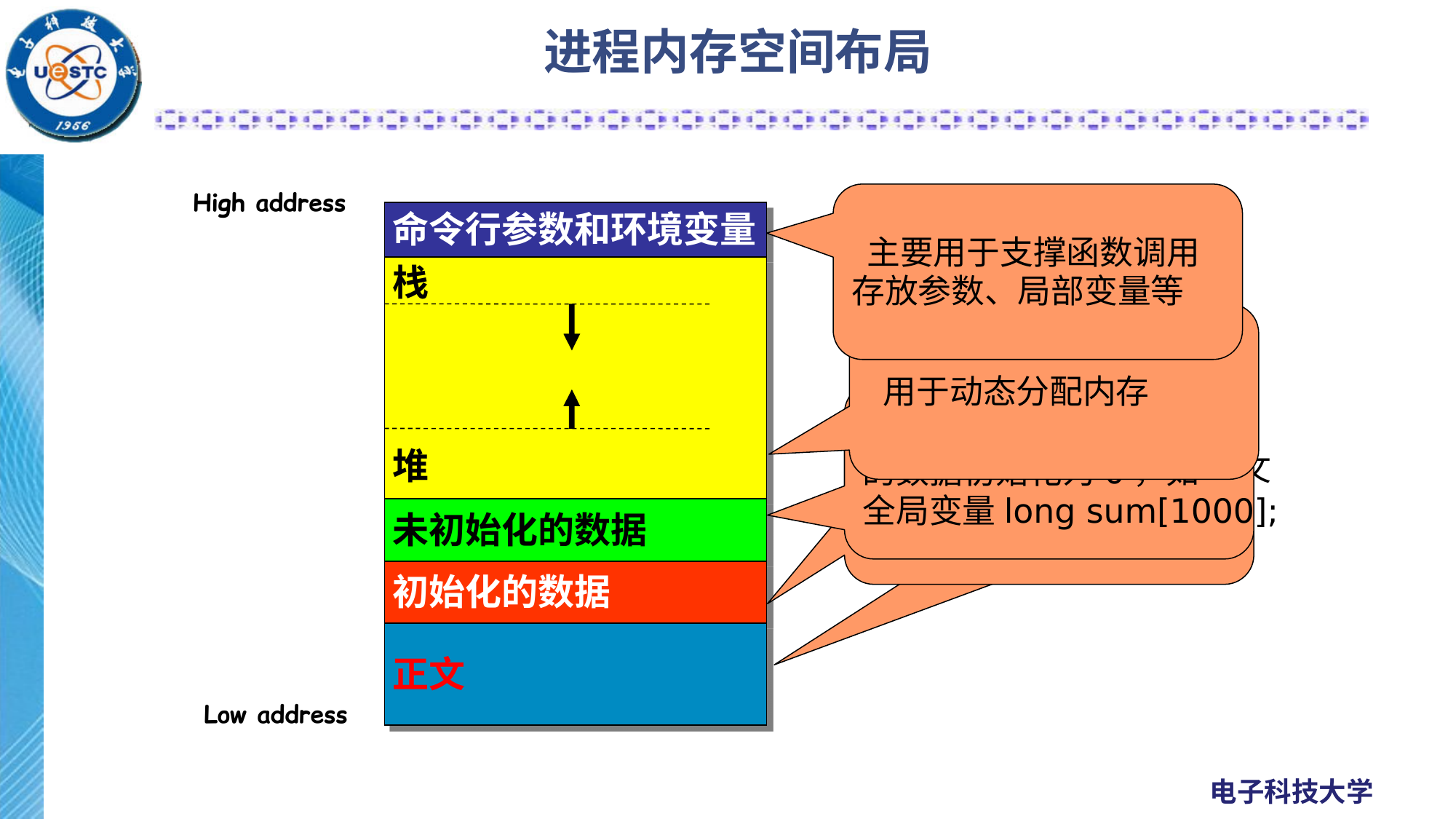

# 进程内存空间布局
High address
 主要用于支撑函数调用
存放参数、局部变量等
命令行参数和环境变量
栈

堆

 用于动态分配内存
程序执行之前，将此段中
的数据初始化为0，如
全局变量long sum[1000];

CPU执行的代码部分，正文
段通常是共享、只读的
包含了程序中需明确赋
初值的变量，如全局变量
int maxcount=99;

未初始化的数据
初始化的数据
正文
Low address